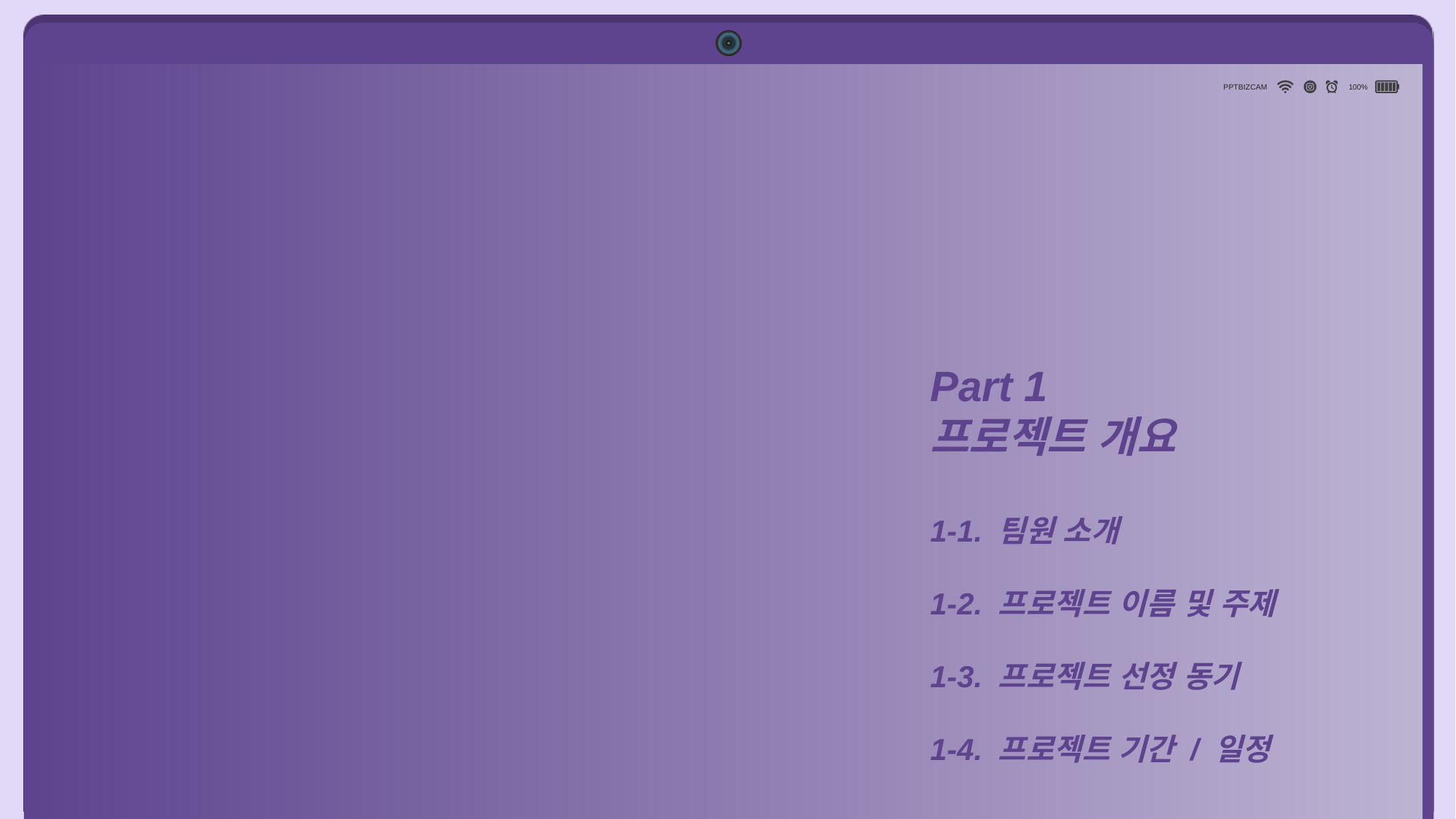

PPTBIZCAM
100%

Part 1
프로젝트 개요

1-1. 팀원 소개

1-2. 프로젝트 이름 및 주제

1-3. 프로젝트 선정 동기

1-4. 프로젝트 기간 / 일정